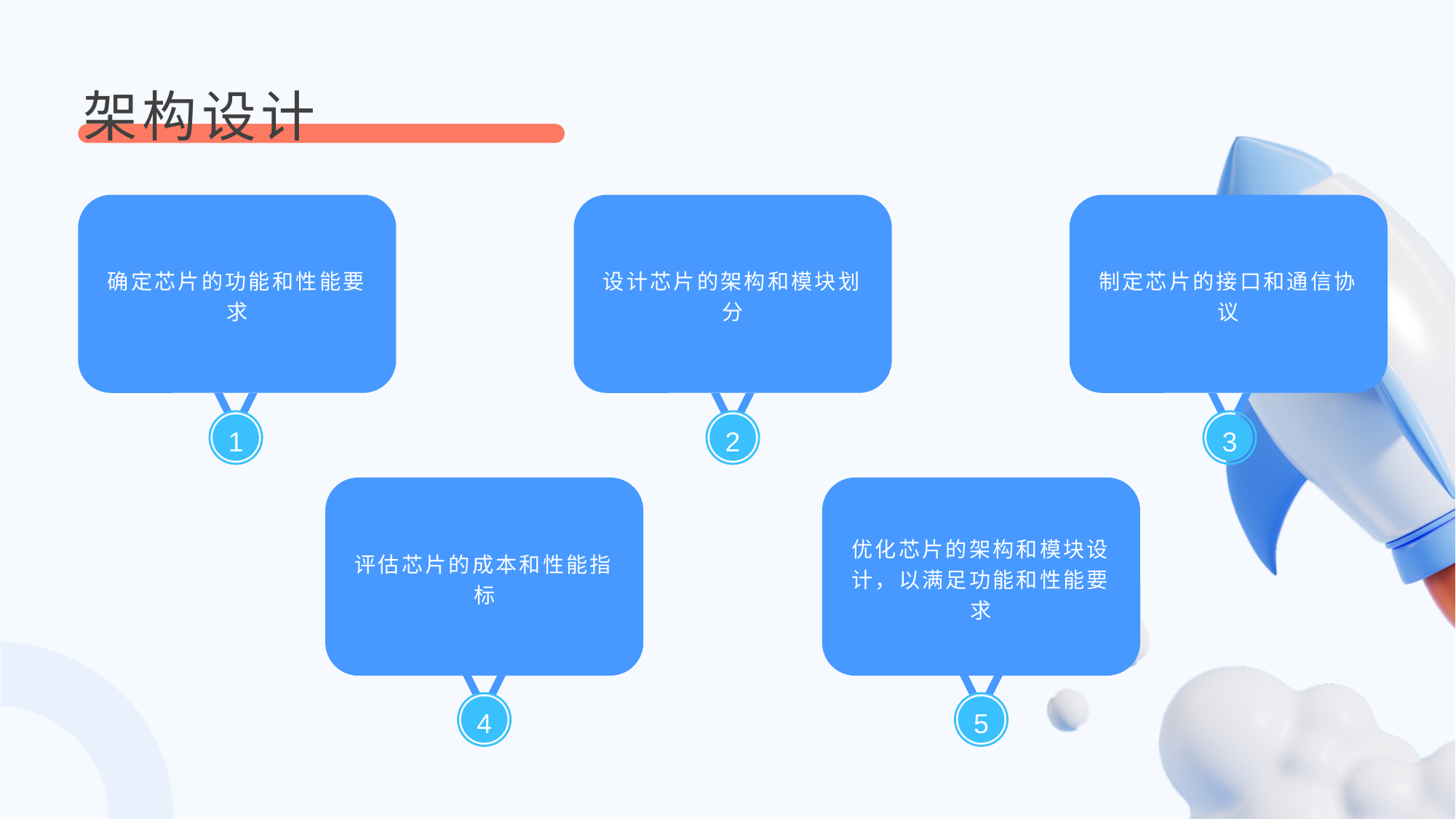

架构设计
确定芯片的功能和性能要求
设计芯片的架构和模块划分
制定芯片的接口和通信协议

1
2
3
评估芯片的成本和性能指标
优化芯片的架构和模块设计，以满足功能和性能要求

4
5